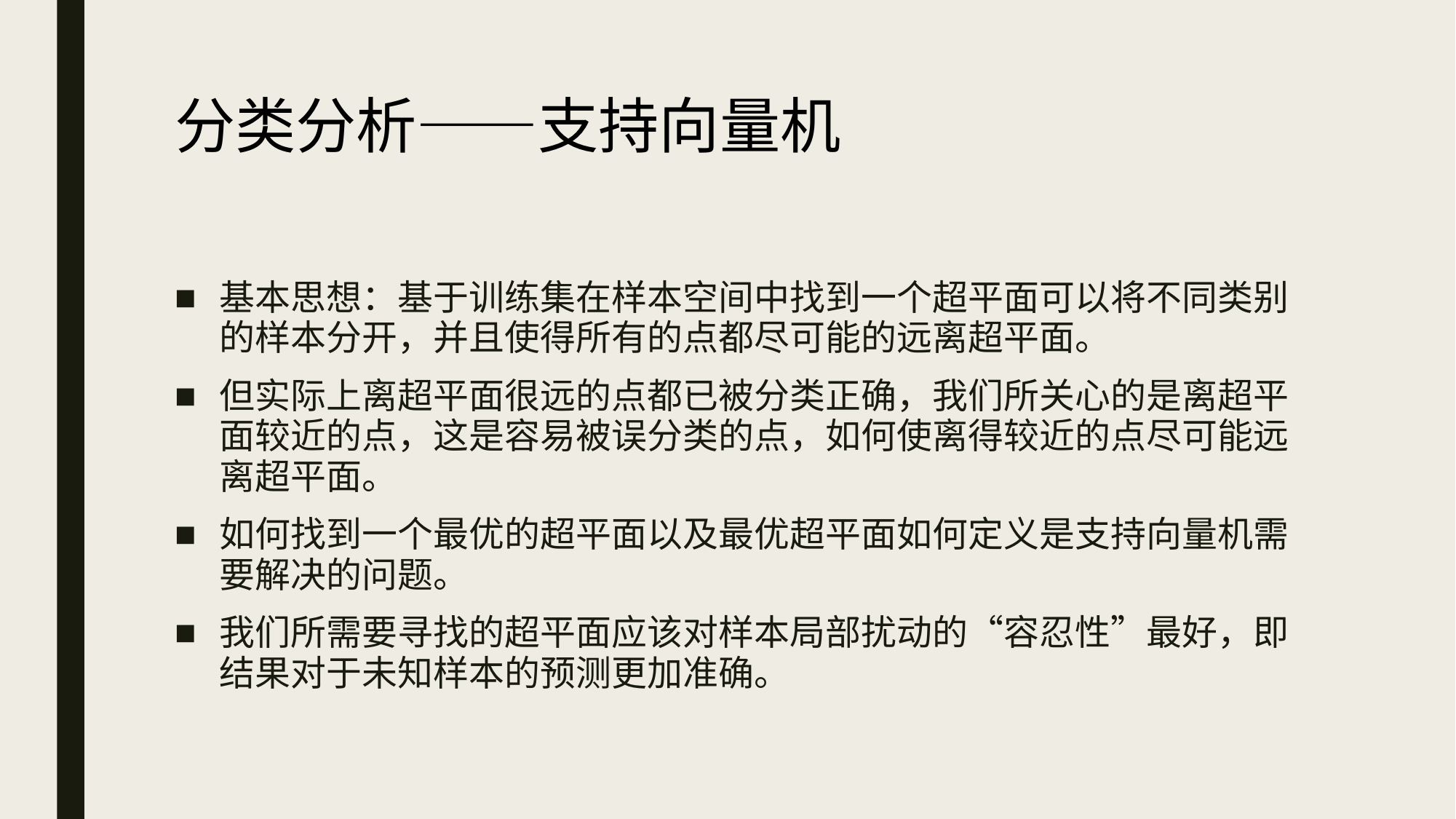

# 分类分析——支持向量机
基本思想：基于训练集在样本空间中找到一个超平面可以将不同类别的样本分开，并且使得所有的点都尽可能的远离超平面。
但实际上离超平面很远的点都已被分类正确，我们所关心的是离超平面较近的点，这是容易被误分类的点，如何使离得较近的点尽可能远离超平面。
如何找到一个最优的超平面以及最优超平面如何定义是支持向量机需要解决的问题。
我们所需要寻找的超平面应该对样本局部扰动的“容忍性”最好，即结果对于未知样本的预测更加准确。